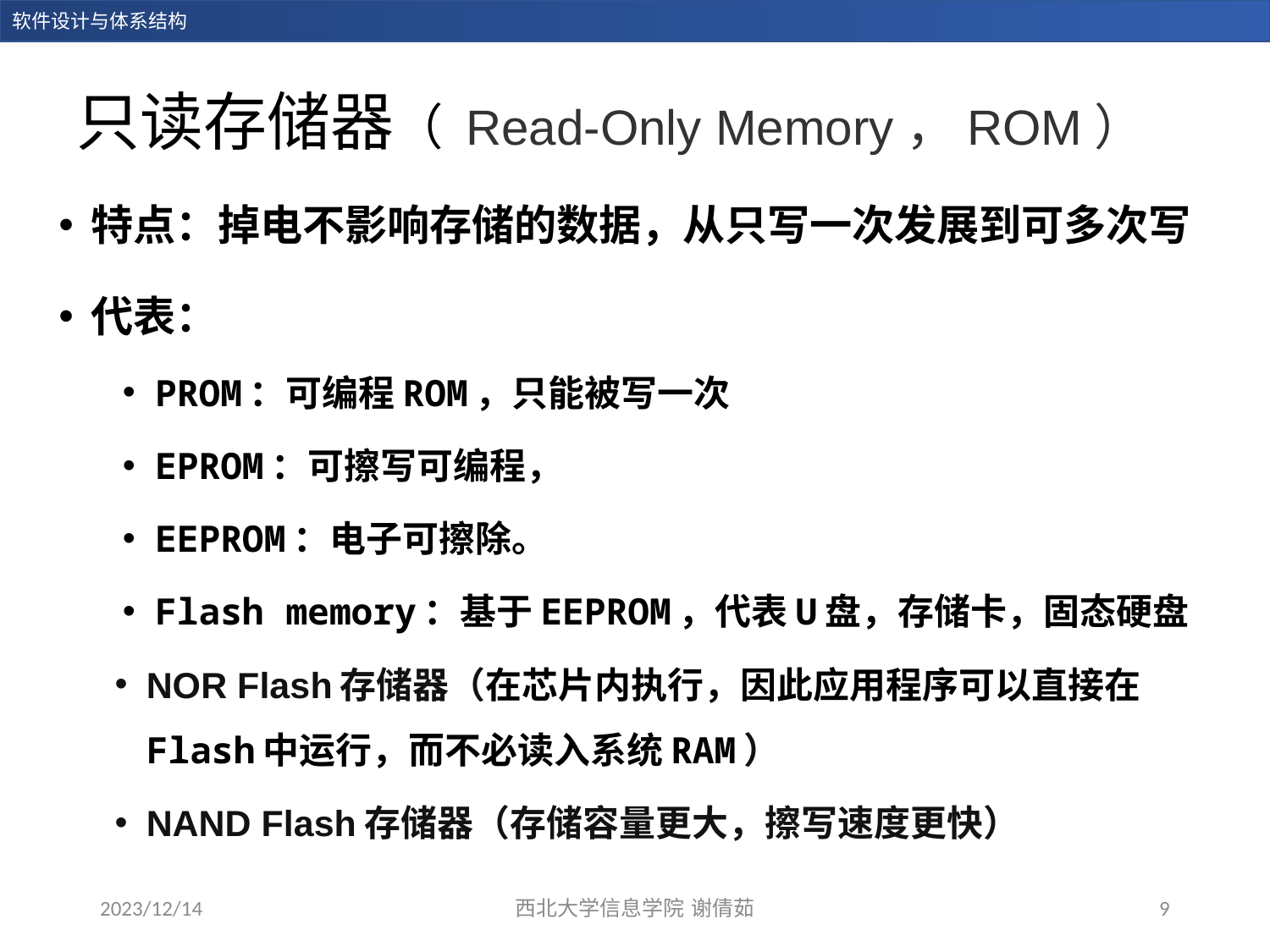

# 只读存储器（ Read-Only Memory，ROM）
特点：掉电不影响存储的数据，从只写一次发展到可多次写
代表：
PROM：可编程ROM，只能被写一次
EPROM：可擦写可编程，
EEPROM：电子可擦除。
Flash memory：基于EEPROM，代表U盘，存储卡，固态硬盘
NOR Flash存储器（在芯片内执行，因此应用程序可以直接在Flash中运行，而不必读入系统RAM）
NAND Flash存储器（存储容量更大，擦写速度更快）
2023/12/14
西北大学信息学院 谢倩茹
9